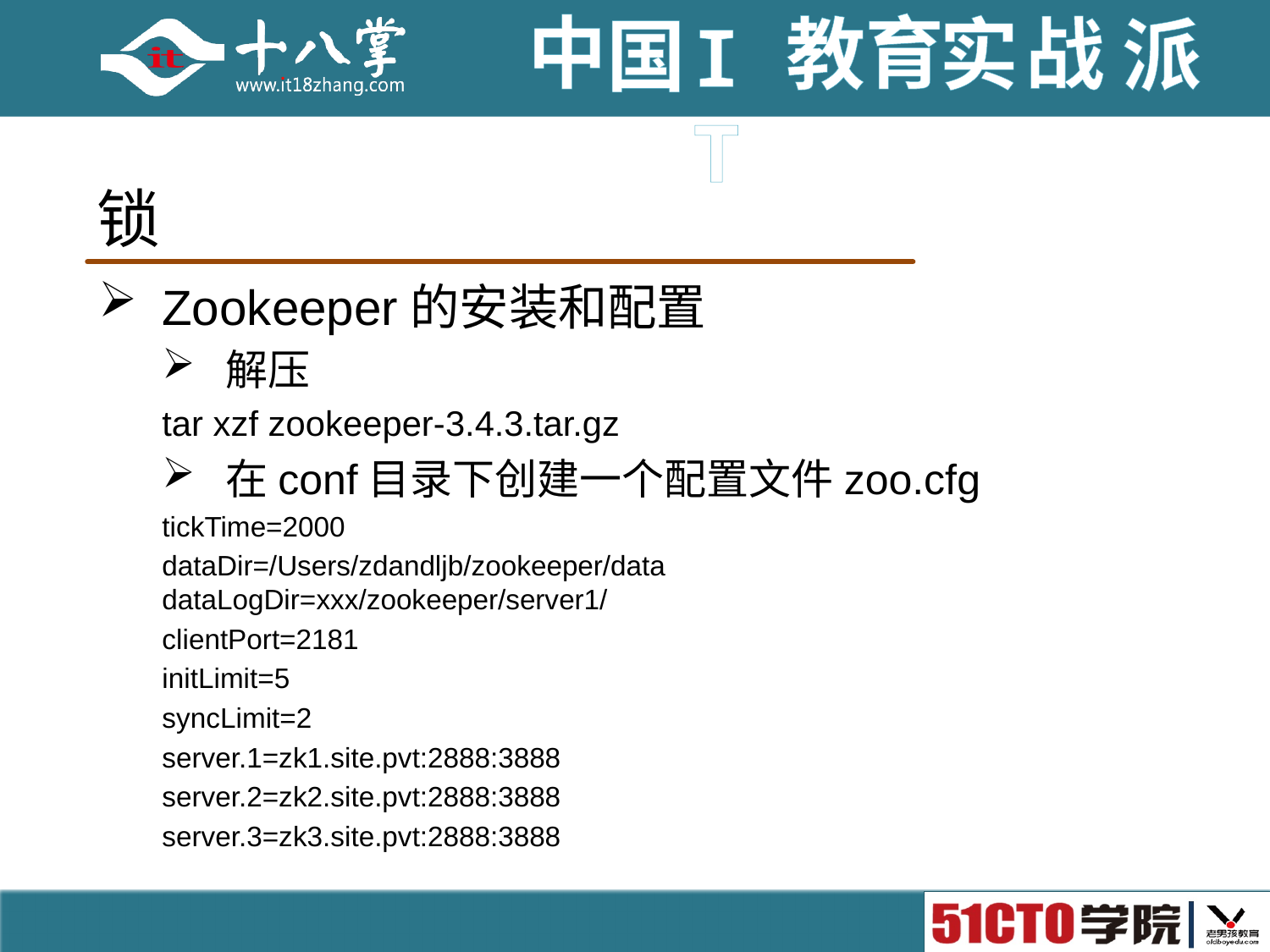

# 锁
Zookeeper的安装和配置
解压
tar xzf zookeeper-3.4.3.tar.gz
在conf目录下创建一个配置文件zoo.cfg
tickTime=2000
dataDir=/Users/zdandljb/zookeeper/data
dataLogDir=xxx/zookeeper/server1/
clientPort=2181
initLimit=5
syncLimit=2
server.1=zk1.site.pvt:2888:3888
server.2=zk2.site.pvt:2888:3888
server.3=zk3.site.pvt:2888:3888